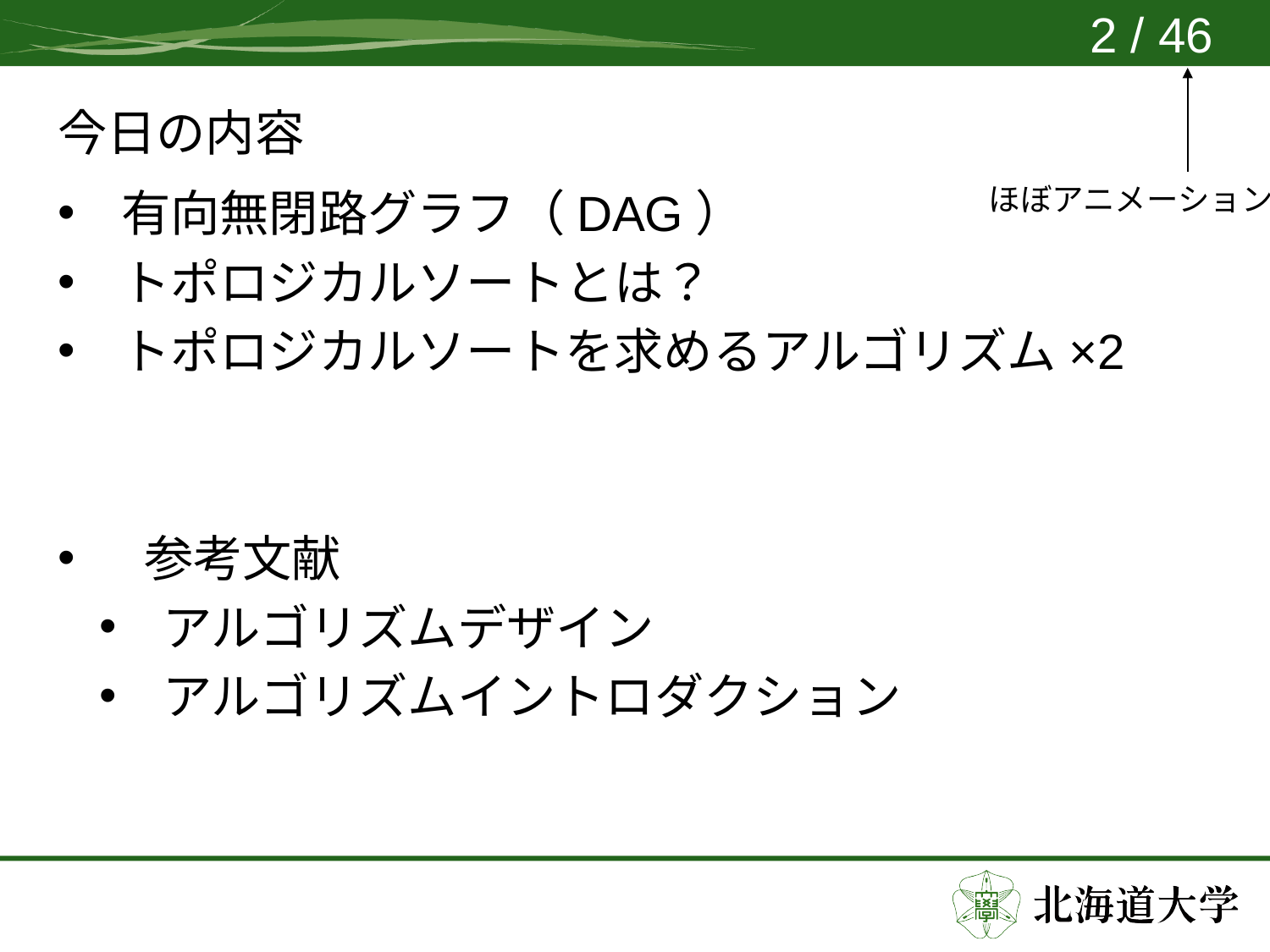

2 / 46
# 今日の内容
ほぼアニメーション
有向無閉路グラフ（DAG）
トポロジカルソートとは？
トポロジカルソートを求めるアルゴリズム×2

 参考文献
アルゴリズムデザイン
アルゴリズムイントロダクション